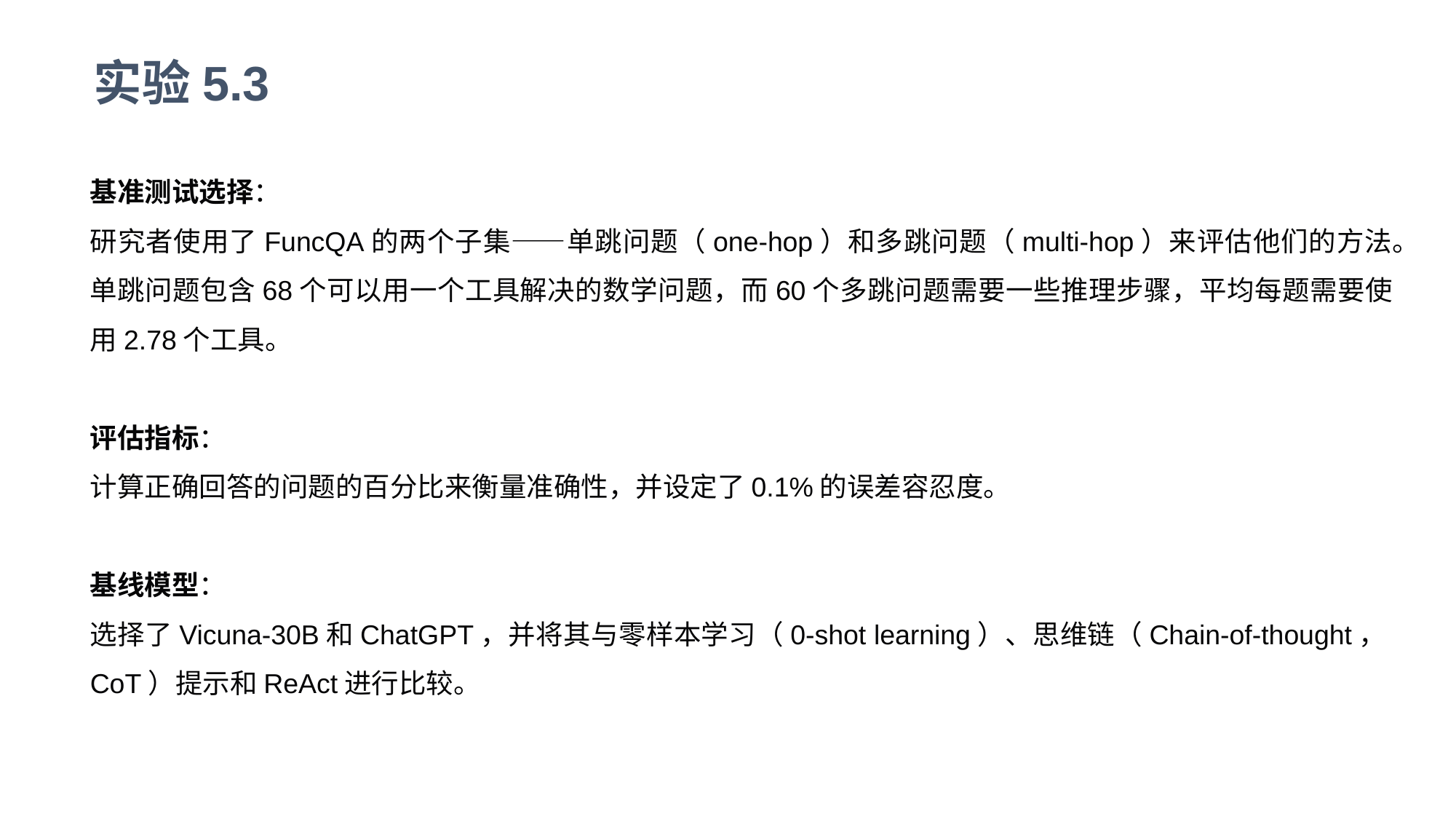

实验5.3
基准测试选择：
研究者使用了FuncQA的两个子集——单跳问题（one-hop）和多跳问题（multi-hop）来评估他们的方法。单跳问题包含68个可以用一个工具解决的数学问题，而60个多跳问题需要一些推理步骤，平均每题需要使用2.78个工具。

评估指标：
计算正确回答的问题的百分比来衡量准确性，并设定了0.1%的误差容忍度。

基线模型：
选择了Vicuna-30B和ChatGPT，并将其与零样本学习（0-shot learning）、思维链（Chain-of-thought，CoT）提示和ReAct进行比较。